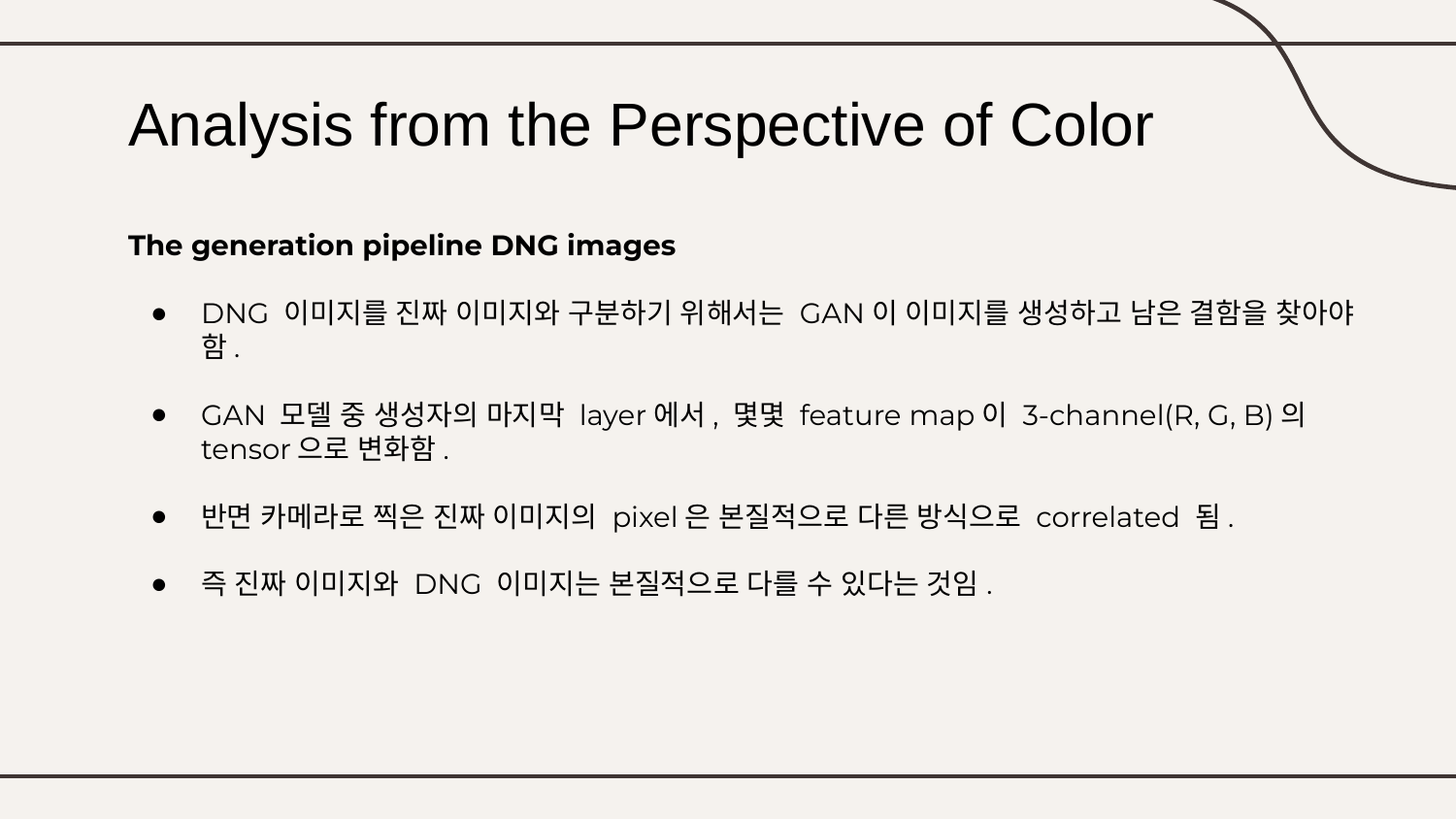

# Analysis from the Perspective of Color
The generation pipeline DNG images

DNG 이미지를 진짜 이미지와 구분하기 위해서는 GAN이 이미지를 생성하고 남은 결함을 찾아야 함.

GAN 모델 중 생성자의 마지막 layer에서, 몇몇 feature map이 3-channel(R, G, B)의 tensor으로 변화함.

반면 카메라로 찍은 진짜 이미지의 pixel은 본질적으로 다른 방식으로 correlated 됨.

즉 진짜 이미지와 DNG 이미지는 본질적으로 다를 수 있다는 것임.